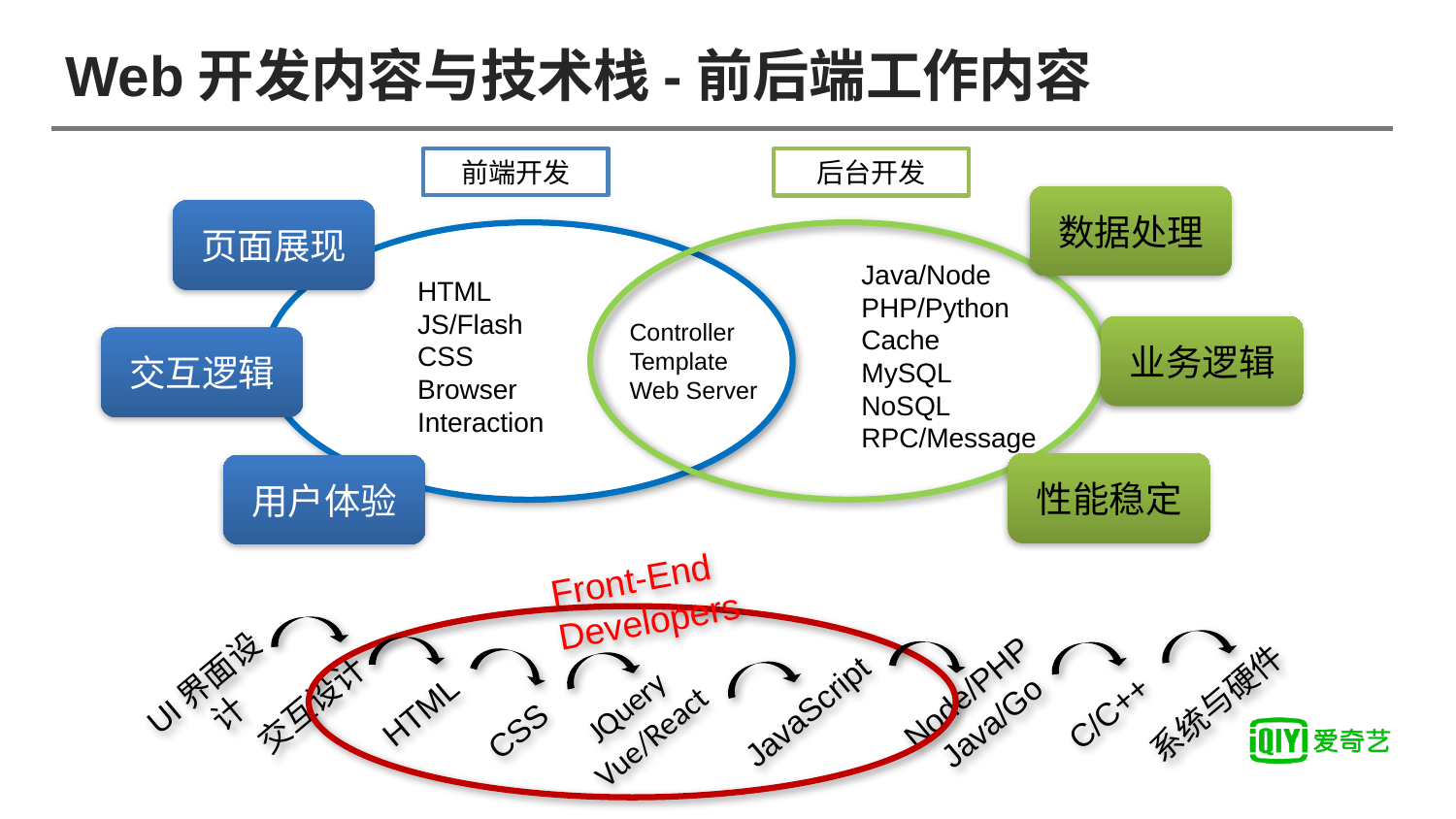

# Web开发内容与技术栈-前后端工作内容
前端开发
后台开发
数据处理
页面展现

Java/Node
PHP/Python
Cache
MySQL
NoSQL
RPC/Message
HTML
JS/Flash
CSS
Browser
Interaction
Controller
Template
Web Server
业务逻辑
交互逻辑
性能稳定
用户体验
Front-End
Developers

UI界面设计
Node/PHP
Java/Go
JQuery
Vue/React
系统与硬件
交互设计
HTML
JavaScript
C/C++
CSS